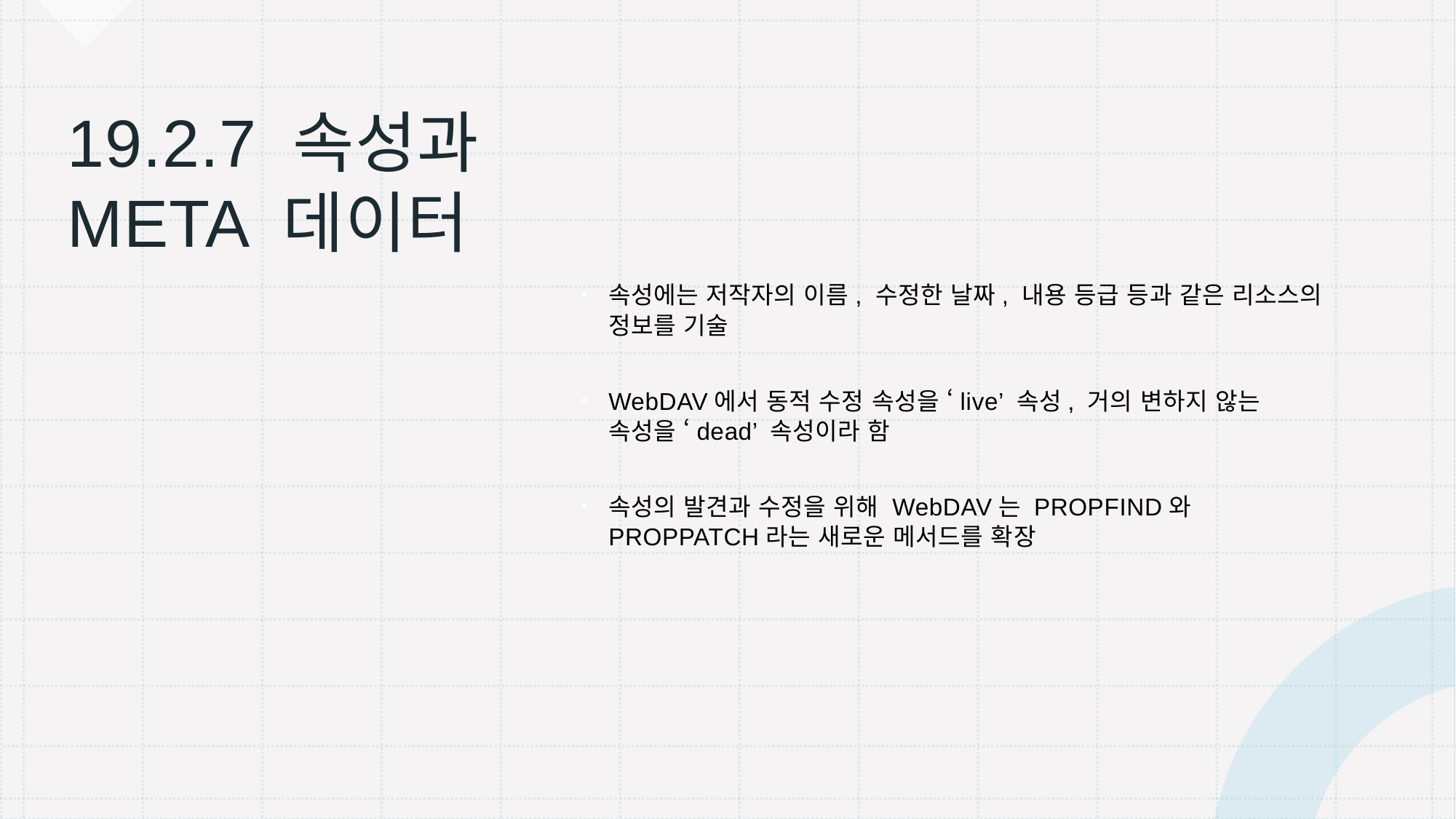

속성에는 저작자의 이름, 수정한 날짜, 내용 등급 등과 같은 리소스의 정보를 기술

WebDAV에서 동적 수정 속성을 ‘live’ 속성, 거의 변하지 않는 속성을 ‘dead’ 속성이라 함

속성의 발견과 수정을 위해 WebDAV는 PROPFIND와 PROPPATCH라는 새로운 메서드를 확장
# 19.2.7 속성과 META 데이터